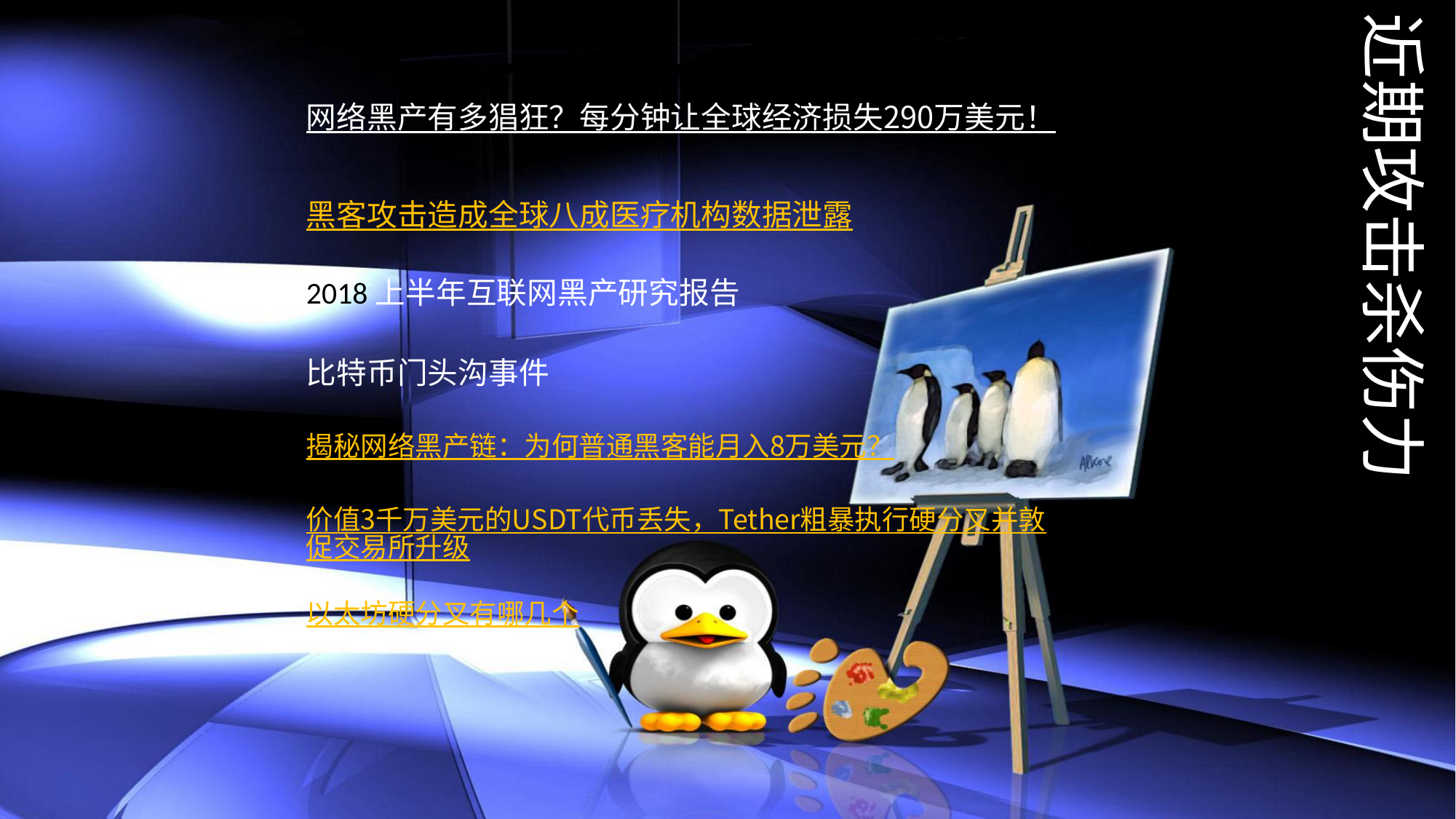

近期攻击杀伤力
网络黑产有多猖狂？每分钟让全球经济损失290万美元！
黑客攻击造成全球八成医疗机构数据泄露
2018上半年互联网黑产研究报告
比特币门头沟事件
揭秘网络黑产链：为何普通黑客能月入8万美元？
价值3千万美元的USDT代币丢失，Tether粗暴执行硬分叉并敦促交易所升级
以太坊硬分叉有哪几个